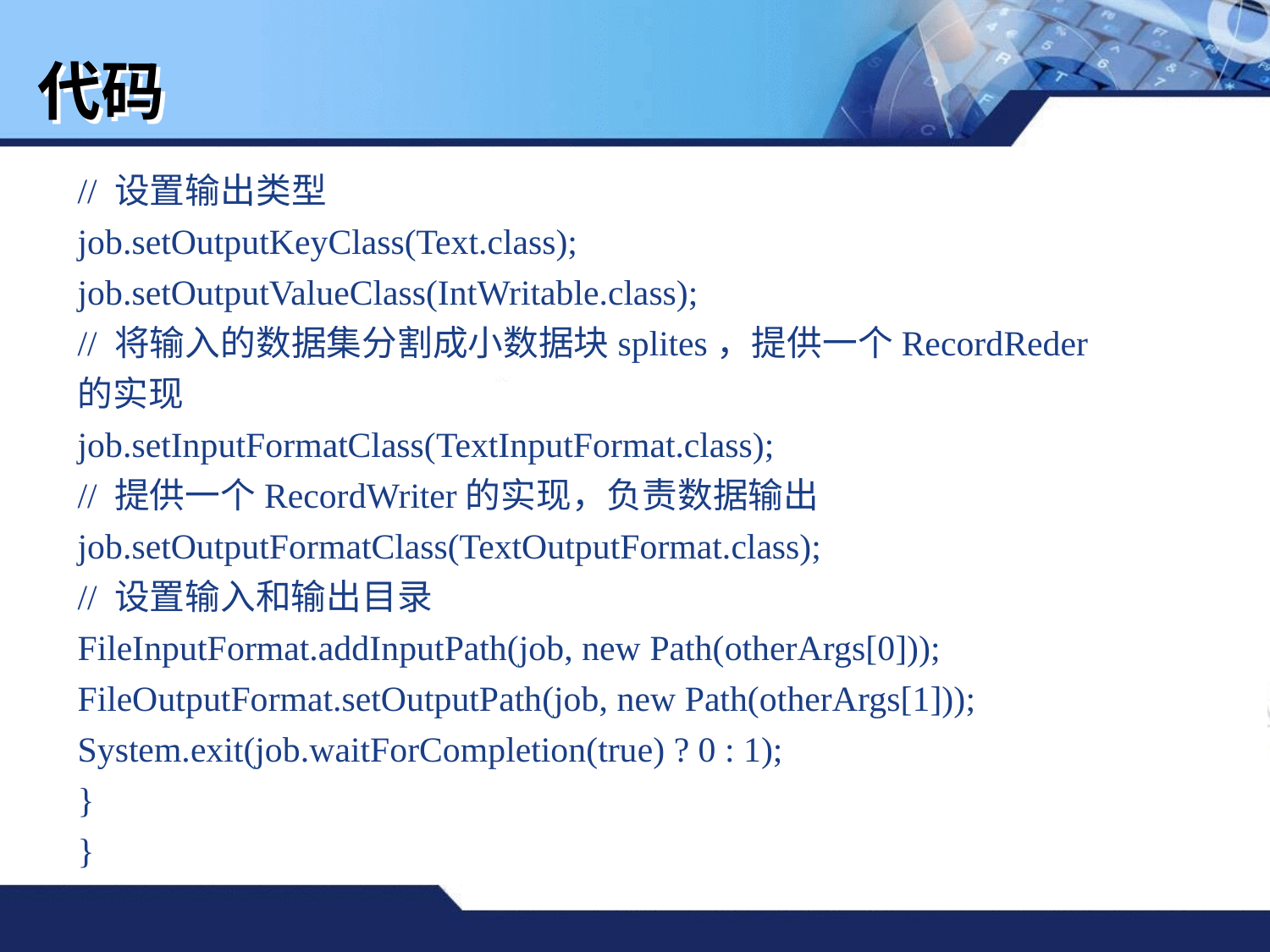

# 代码
// 设置输出类型
job.setOutputKeyClass(Text.class);
job.setOutputValueClass(IntWritable.class);
// 将输入的数据集分割成小数据块splites，提供一个RecordReder的实现
job.setInputFormatClass(TextInputFormat.class);
// 提供一个RecordWriter的实现，负责数据输出
job.setOutputFormatClass(TextOutputFormat.class);
// 设置输入和输出目录
FileInputFormat.addInputPath(job, new Path(otherArgs[0]));
FileOutputFormat.setOutputPath(job, new Path(otherArgs[1]));
System.exit(job.waitForCompletion(true) ? 0 : 1);
}
}